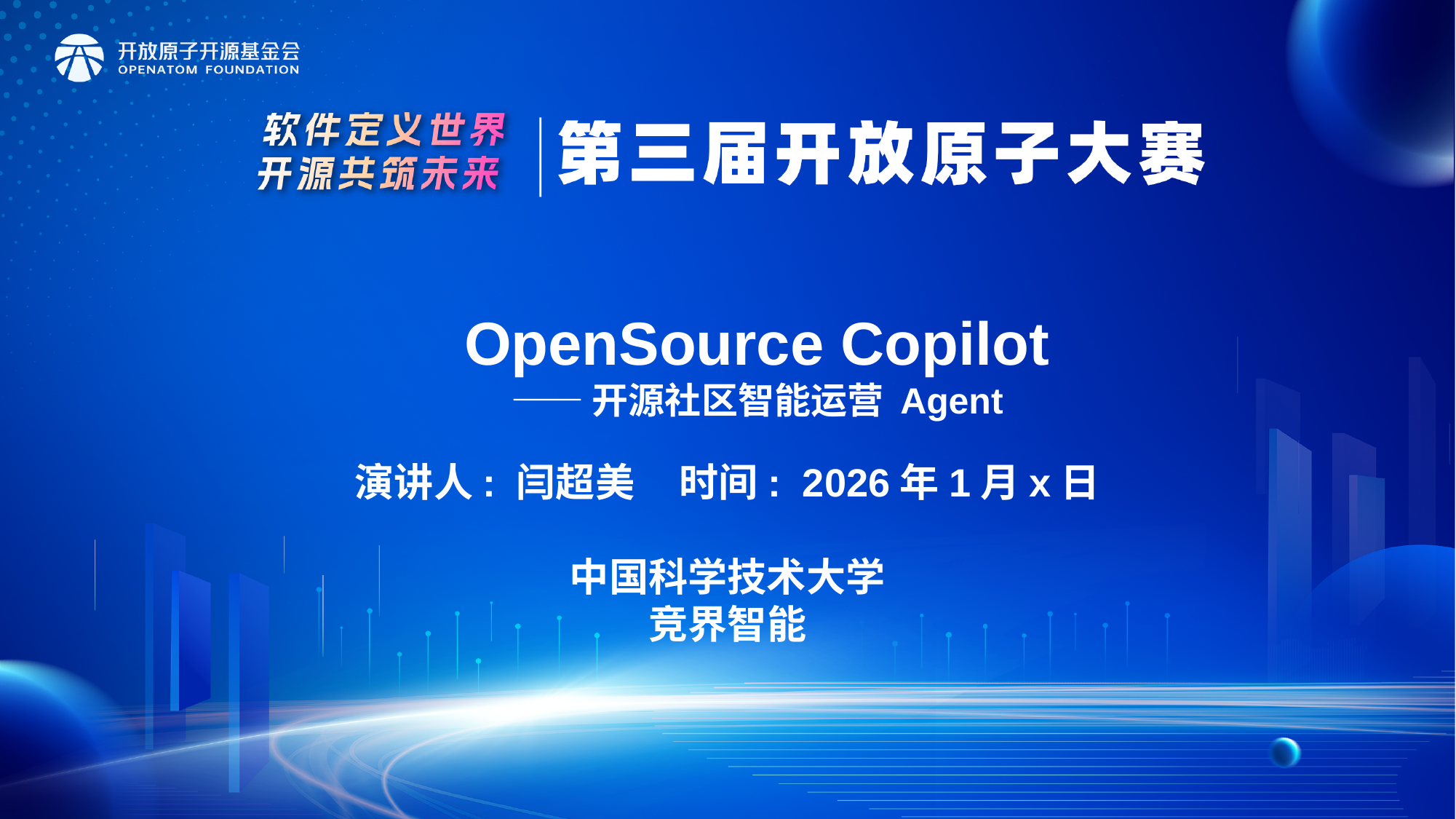

OpenSource Copilot
——开源社区智能运营 Agent
演讲人: 闫超美     时间:  2026年1月x日

中国科学技术大学
竞界智能